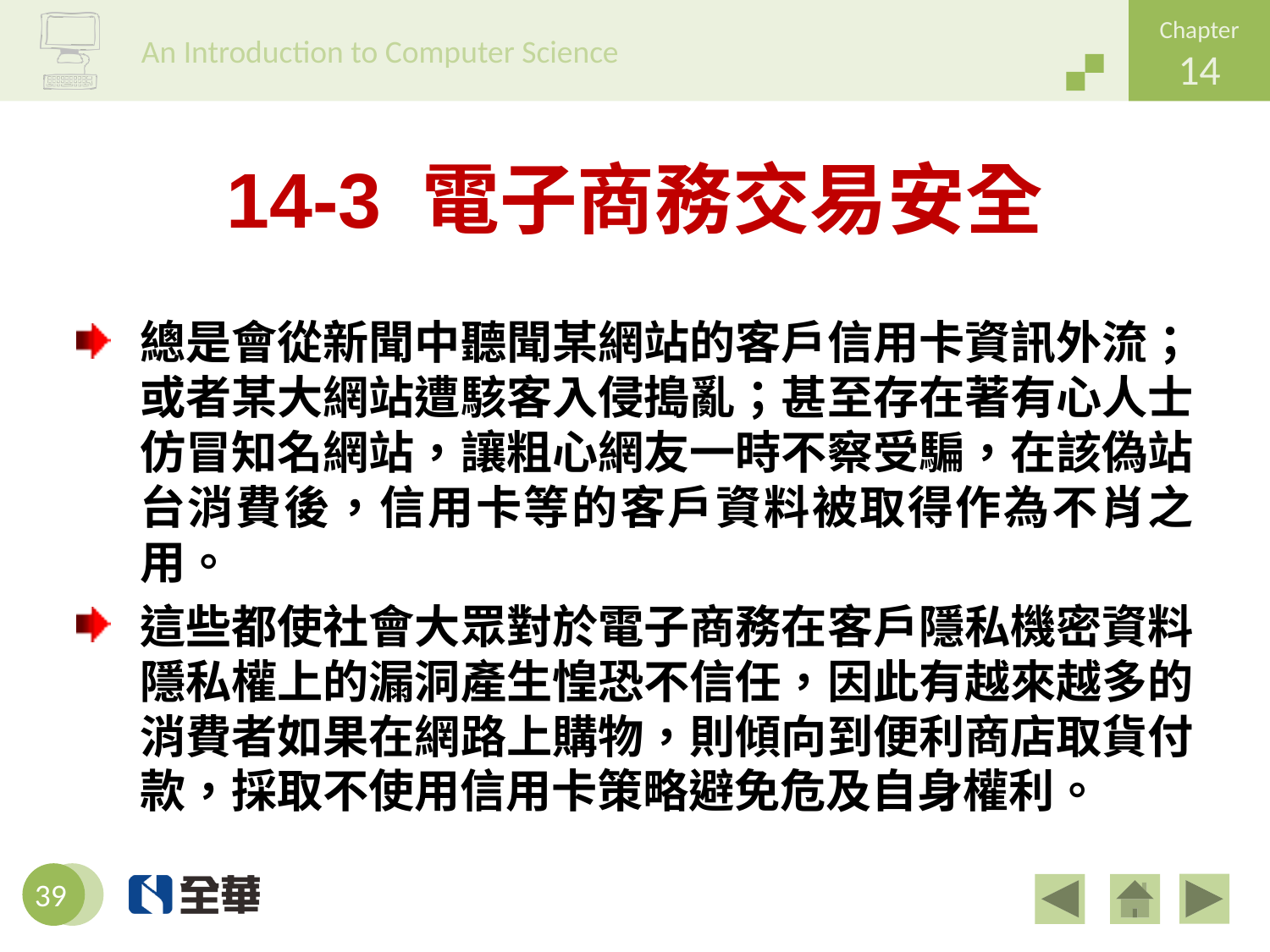

# 14-3 電子商務交易安全
總是會從新聞中聽聞某網站的客戶信用卡資訊外流；或者某大網站遭駭客入侵搗亂；甚至存在著有心人士仿冒知名網站，讓粗心網友一時不察受騙，在該偽站台消費後，信用卡等的客戶資料被取得作為不肖之用。
這些都使社會大眾對於電子商務在客戶隱私機密資料隱私權上的漏洞產生惶恐不信任，因此有越來越多的消費者如果在網路上購物，則傾向到便利商店取貨付款，採取不使用信用卡策略避免危及自身權利。